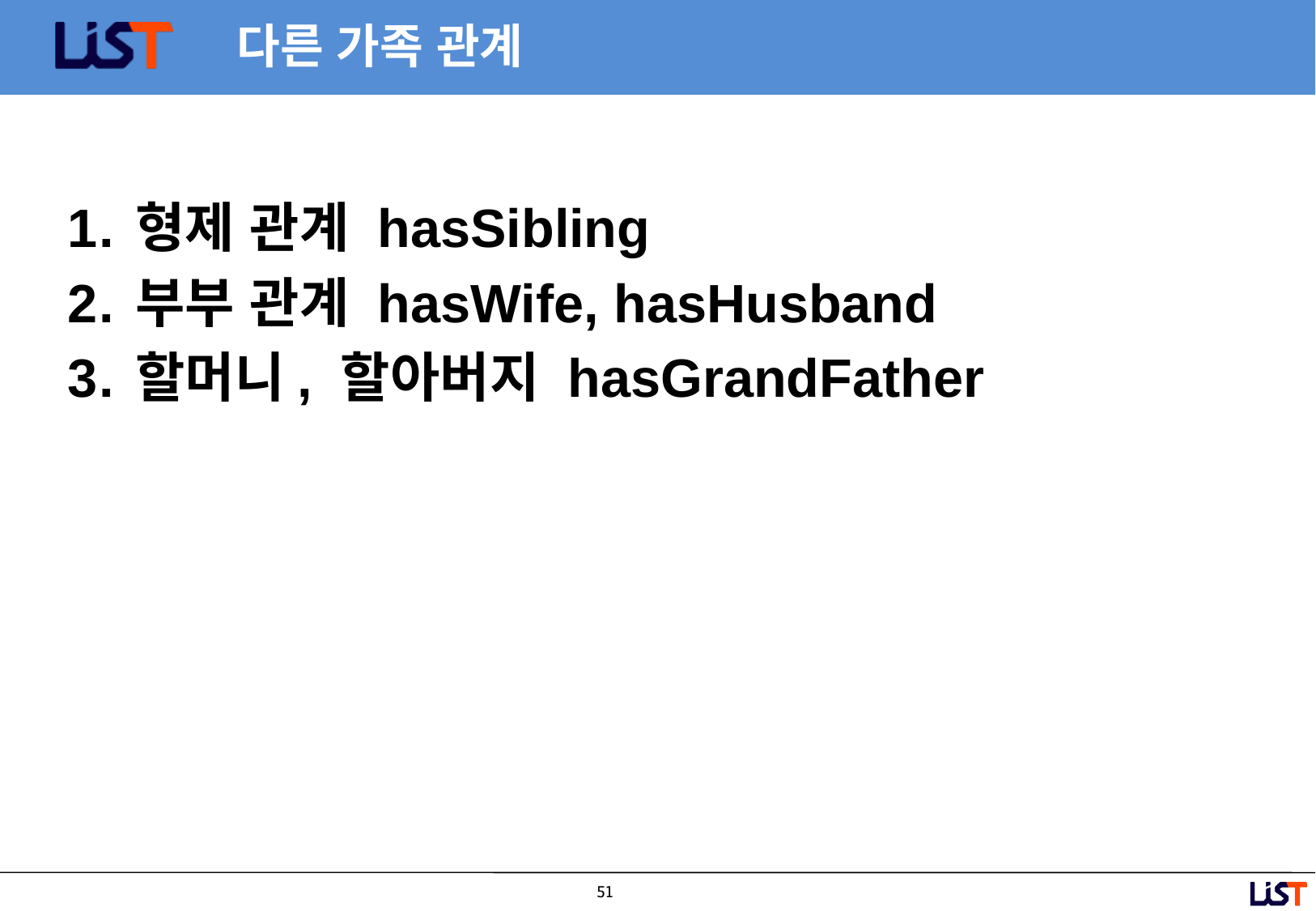

# 다른 가족 관계
형제 관계 hasSibling
부부 관계 hasWife, hasHusband
할머니, 할아버지 hasGrandFather